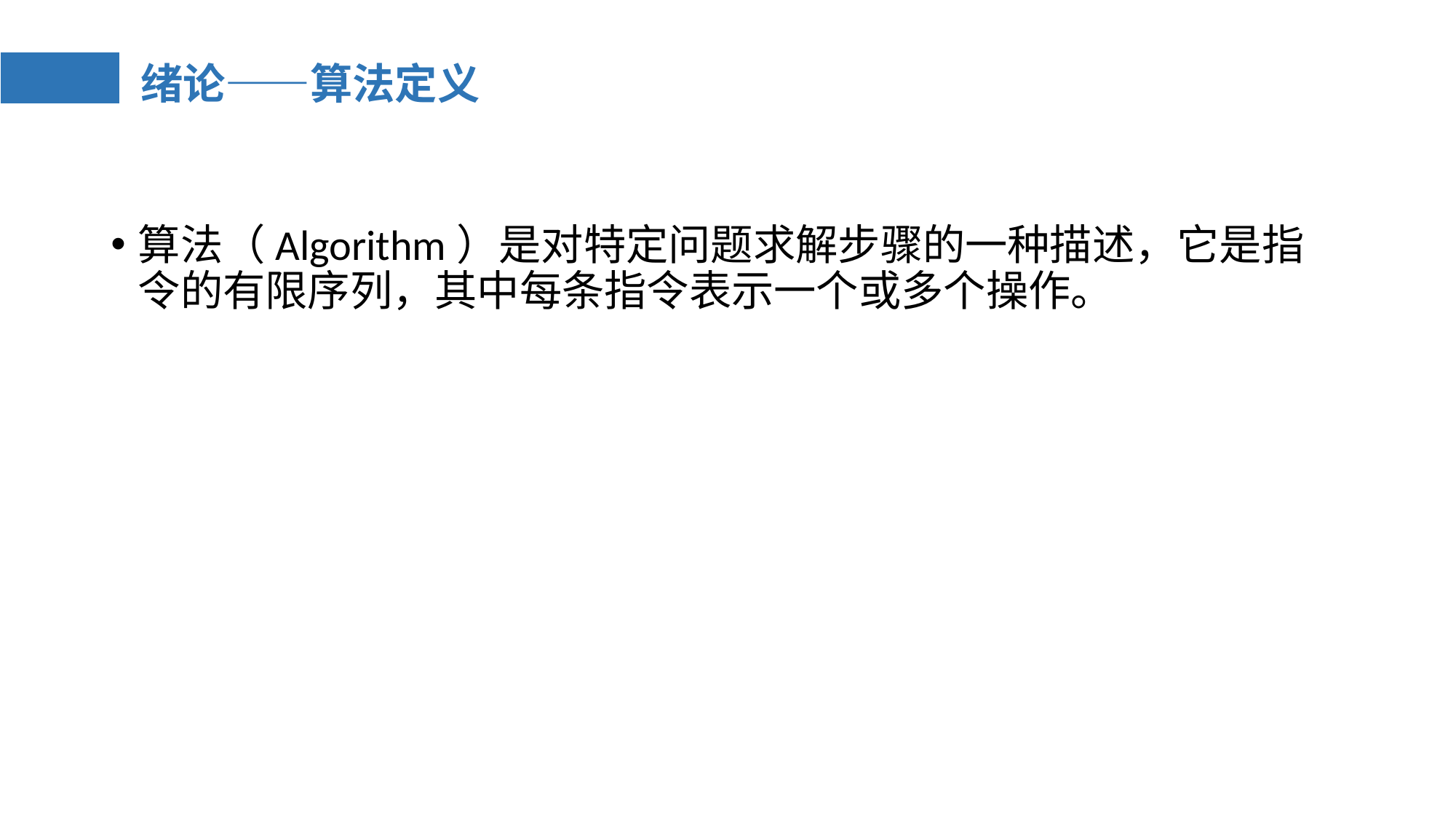

# 绪论——算法定义
算法（Algorithm）是对特定问题求解步骤的一种描述，它是指令的有限序列，其中每条指令表示一个或多个操作。
5